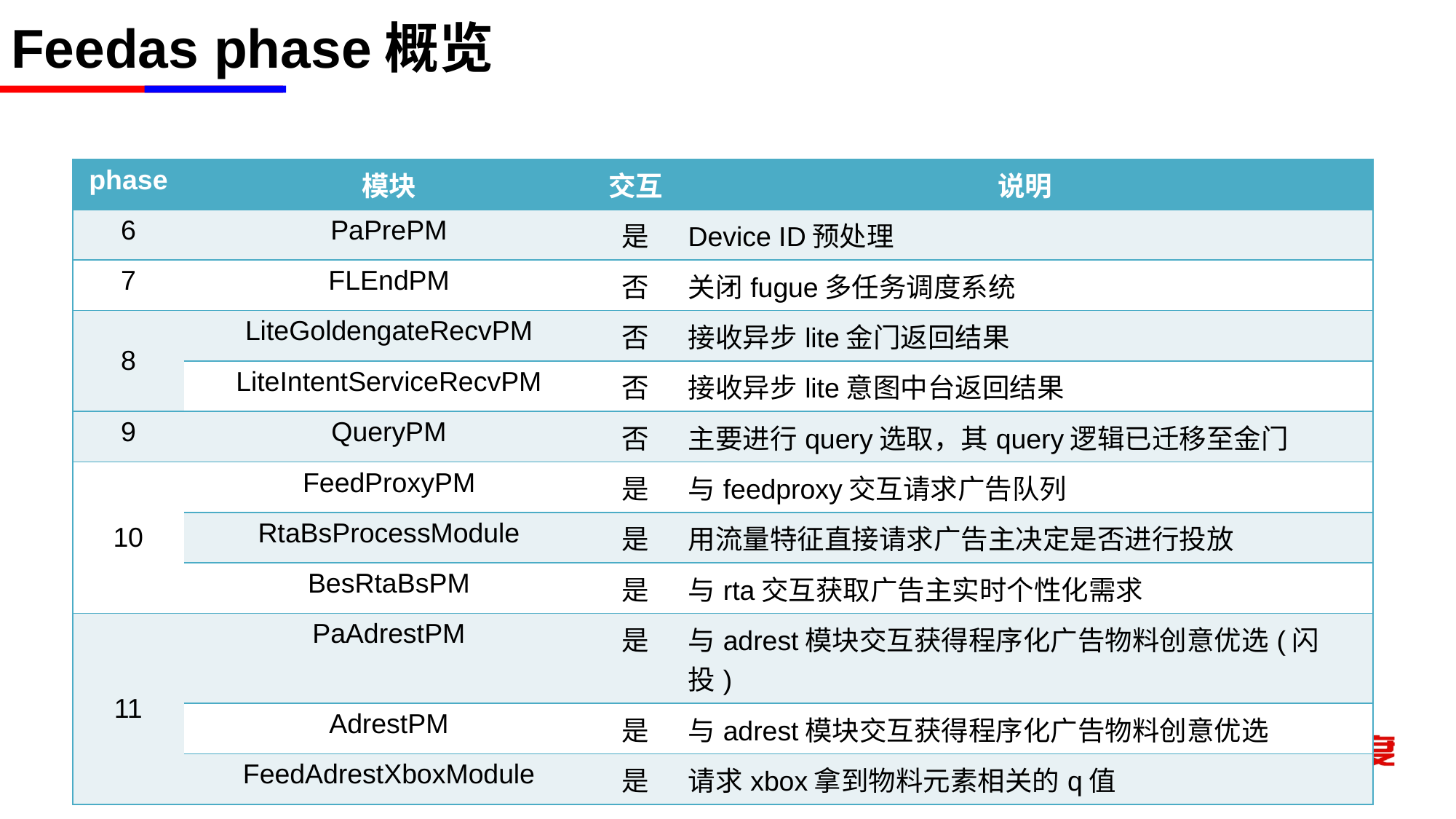

# Feedas phase概览
| phase | 模块 | 交互 | 说明 |
| --- | --- | --- | --- |
| 6 | PaPrePM | 是 | Device ID预处理 |
| 7 | FLEndPM | 否 | 关闭fugue多任务调度系统 |
| 8 | LiteGoldengateRecvPM | 否 | 接收异步lite金门返回结果 |
|  | LiteIntentServiceRecvPM | 否 | 接收异步lite意图中台返回结果 |
| 9 | QueryPM | 否 | 主要进行query选取，其query逻辑已迁移至金门 |
| 10 | FeedProxyPM | 是 | 与feedproxy交互请求广告队列 |
|  | RtaBsProcessModule | 是 | 用流量特征直接请求广告主决定是否进行投放 |
|  | BesRtaBsPM | 是 | 与rta交互获取广告主实时个性化需求 |
| 11 | PaAdrestPM | 是 | 与adrest模块交互获得程序化广告物料创意优选(闪投) |
|  | AdrestPM | 是 | 与adrest模块交互获得程序化广告物料创意优选 |
|  | FeedAdrestXboxModule | 是 | 请求xbox拿到物料元素相关的q值 |